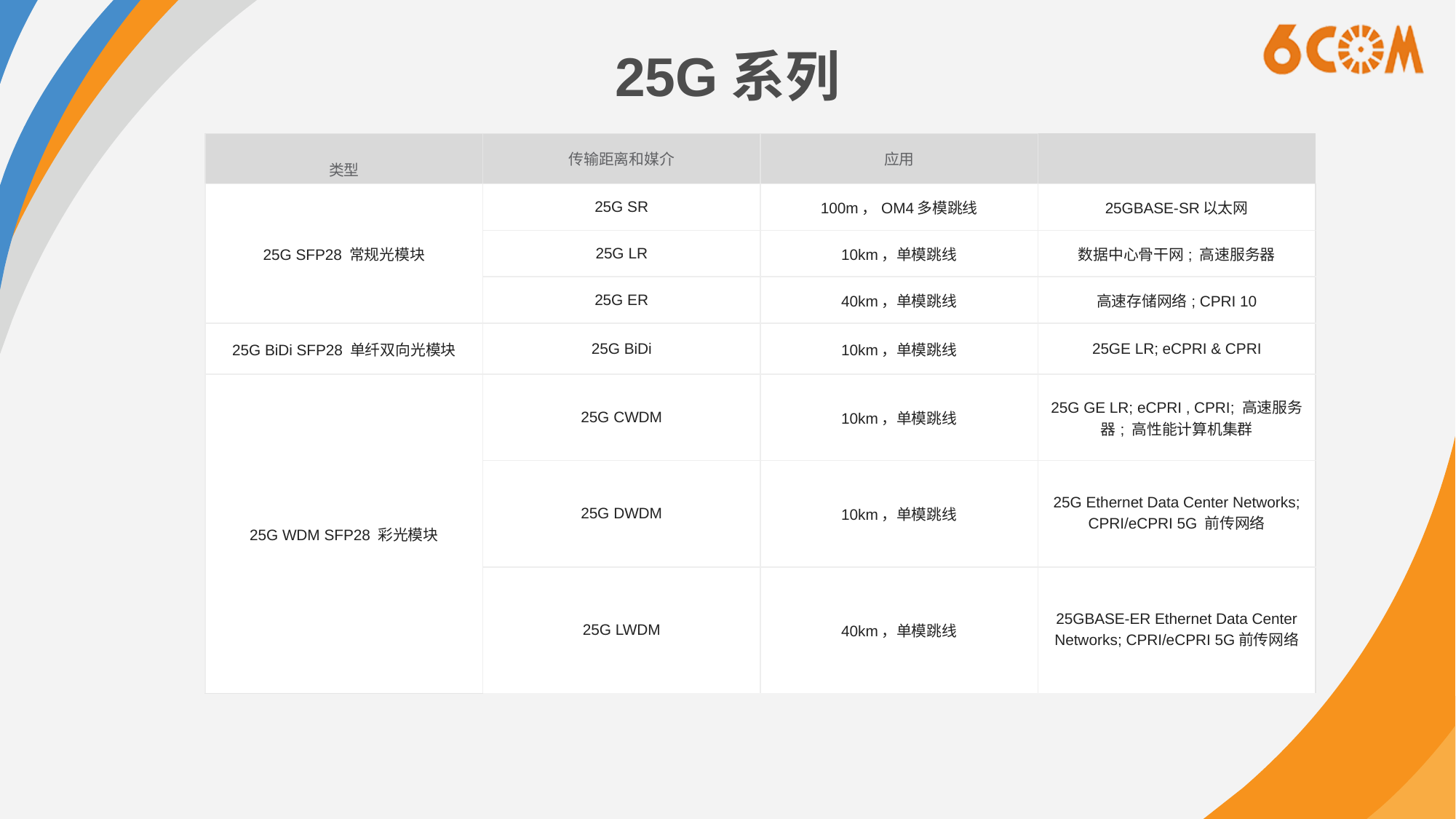

# 25G系列
| 类型 | 传输距离和媒介 | 应用 |  |
| --- | --- | --- | --- |
| 25G SFP28 常规光模块 | 25G SR | 100m，OM4多模跳线 | 25GBASE-SR以太网 |
|  | 25G LR | 10km，单模跳线 | 数据中心骨干网; 高速服务器 |
|  | 25G ER | 40km，单模跳线 | 高速存储网络; CPRI 10 |
| 25G BiDi SFP28 单纤双向光模块 | 25G BiDi | 10km，单模跳线 | 25GE LR; eCPRI & CPRI |
| 25G WDM SFP28 彩光模块 | 25G CWDM | 10km，单模跳线 | 25G GE LR; eCPRI , CPRI; 高速服务器; 高性能计算机集群 |
|  | 25G DWDM | 10km，单模跳线 | 25G Ethernet Data Center Networks; CPRI/eCPRI 5G 前传网络 |
|  | 25G LWDM | 40km，单模跳线 | 25GBASE-ER Ethernet Data Center Networks; CPRI/eCPRI 5G前传网络 |